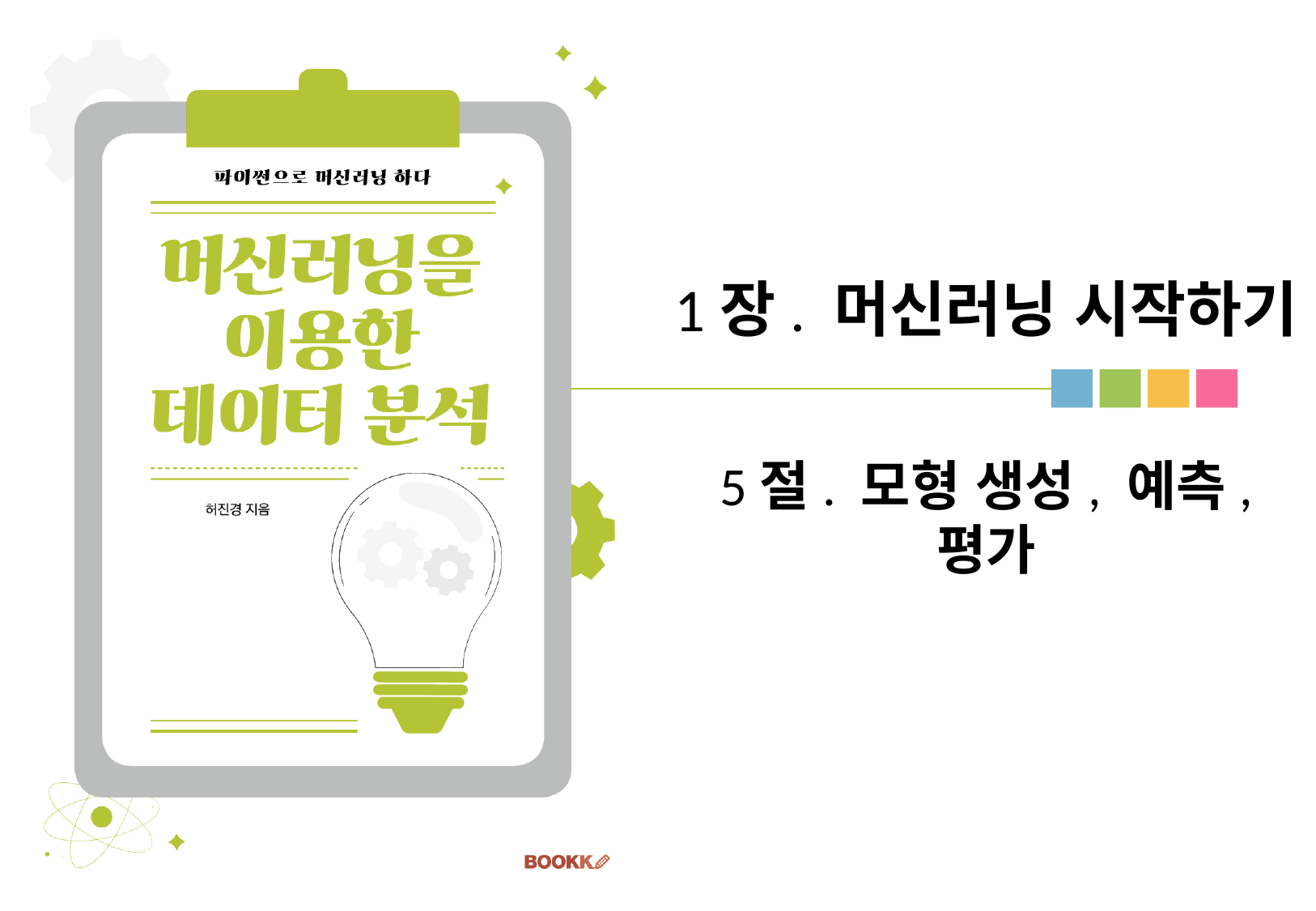

1장. 머신러닝 시작하기
# 5절. 모형 생성, 예측, 평가